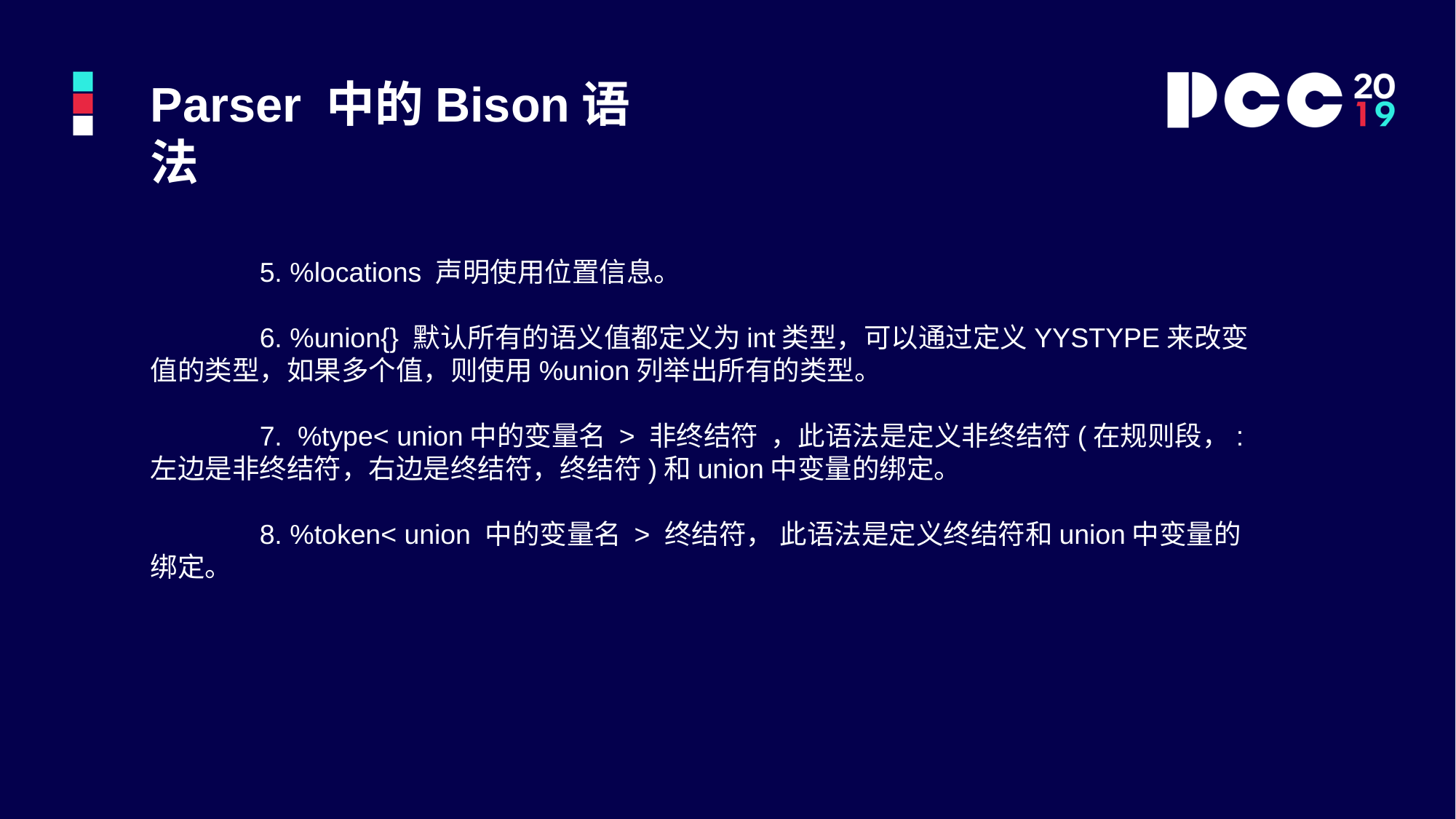

Parser 中的Bison语法
	5. %locations 声明使用位置信息。

	6. %union{} 默认所有的语义值都定义为int类型，可以通过定义YYSTYPE来改变值的类型，如果多个值，则使用%union列举出所有的类型。

	7.  %type< union中的变量名 > 非终结符  ，此语法是定义非终结符(在规则段，: 左边是非终结符，右边是终结符，终结符)和union中变量的绑定。

	8. %token< union 中的变量名 > 终结符， 此语法是定义终结符和union中变量的绑定。